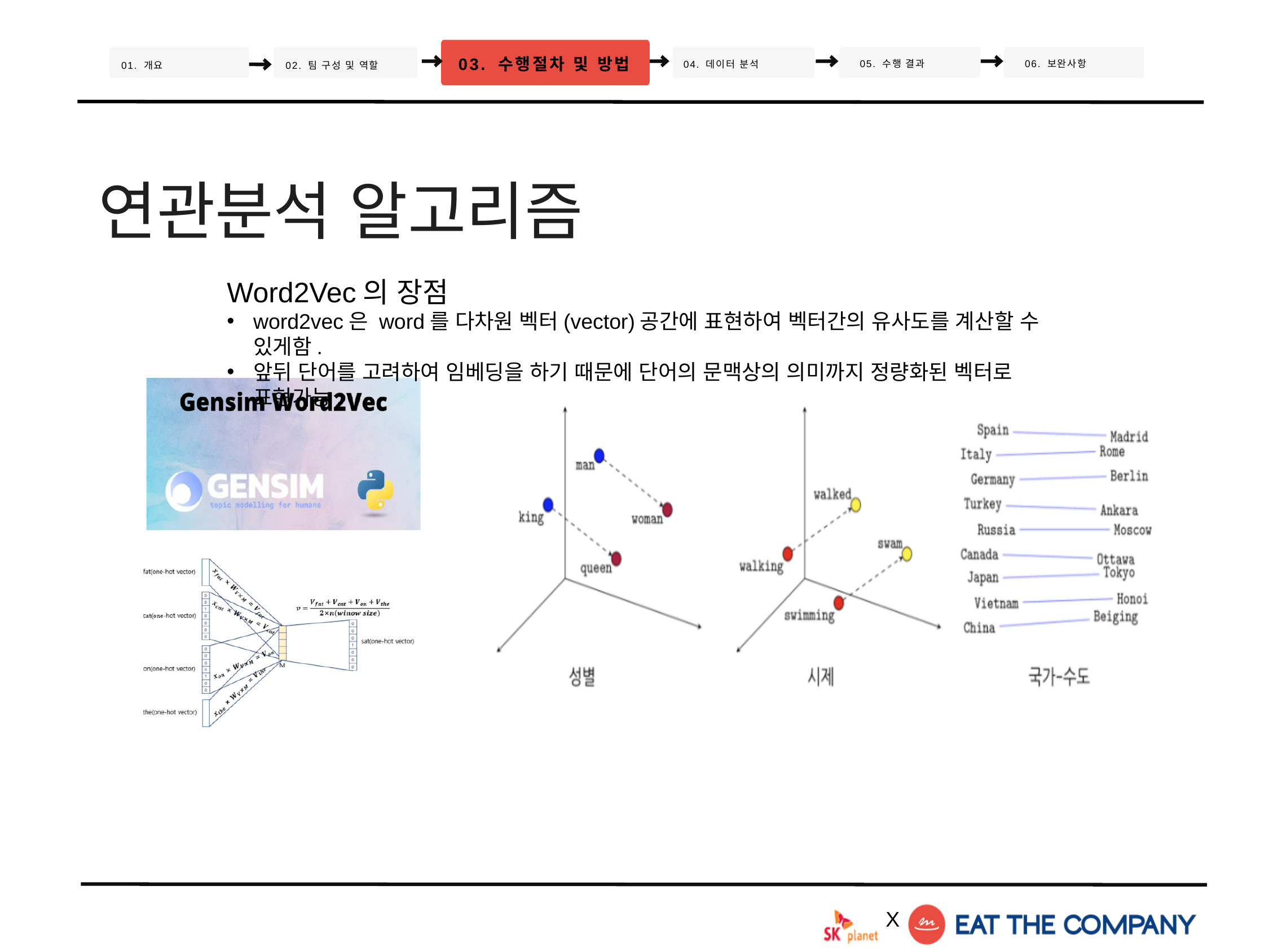

03. 수행절차 및 방법

05. 수행 결과

06. 보완사항

01. 개요

  04. 데이터 분석

02. 팀 구성 및 역할

연관분석 알고리즘
Word2Vec의 장점
word2vec은 word를 다차원 벡터(vector)공간에 표현하여 벡터간의 유사도를 계산할 수 있게함.
앞뒤 단어를 고려하여 임베딩을 하기 때문에 단어의 문맥상의 의미까지 정량화된 벡터로 표현가능.

X